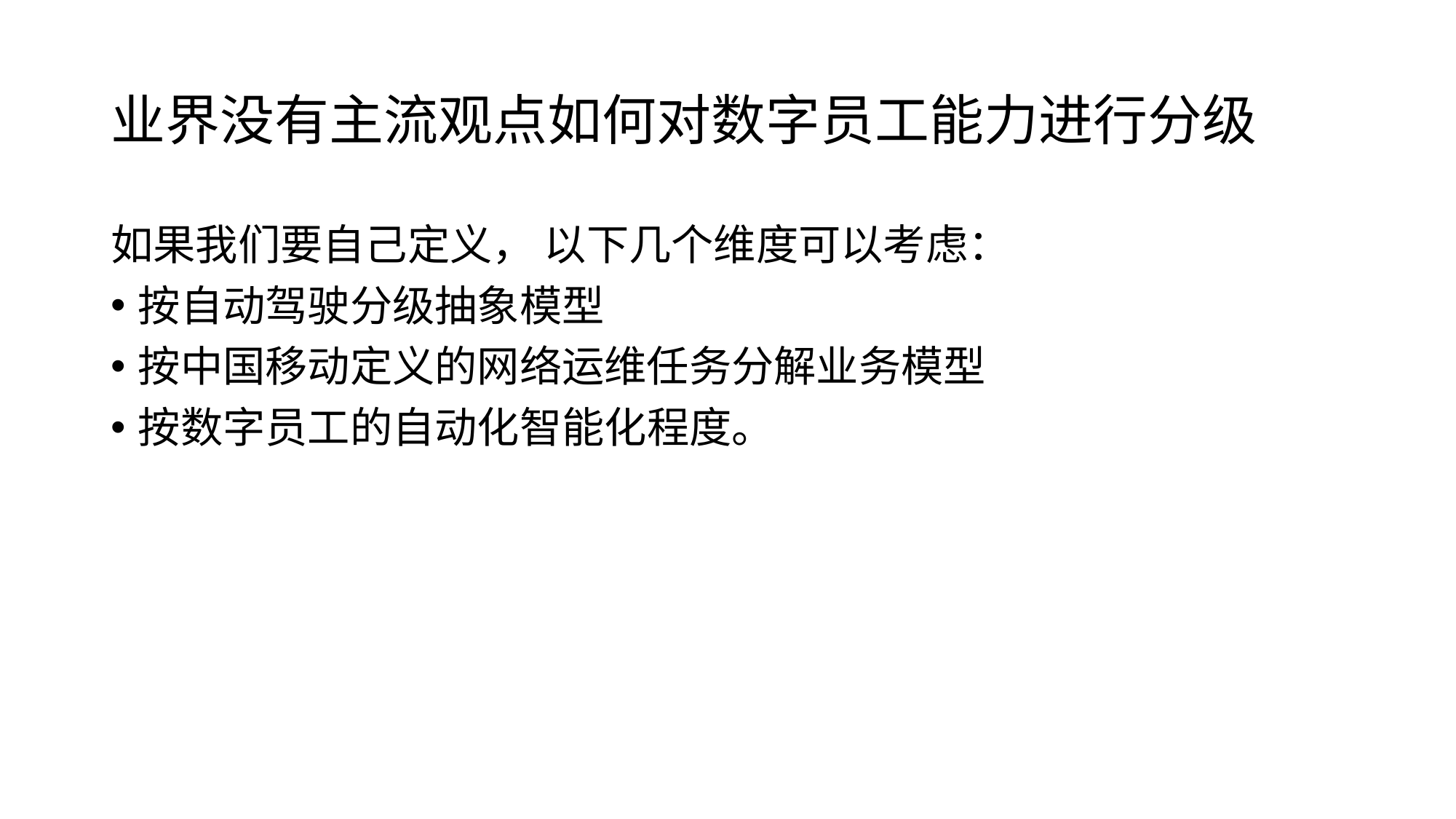

# 业界没有主流观点如何对数字员工能力进行分级
如果我们要自己定义， 以下几个维度可以考虑：
按自动驾驶分级抽象模型
按中国移动定义的网络运维任务分解业务模型
按数字员工的自动化智能化程度。